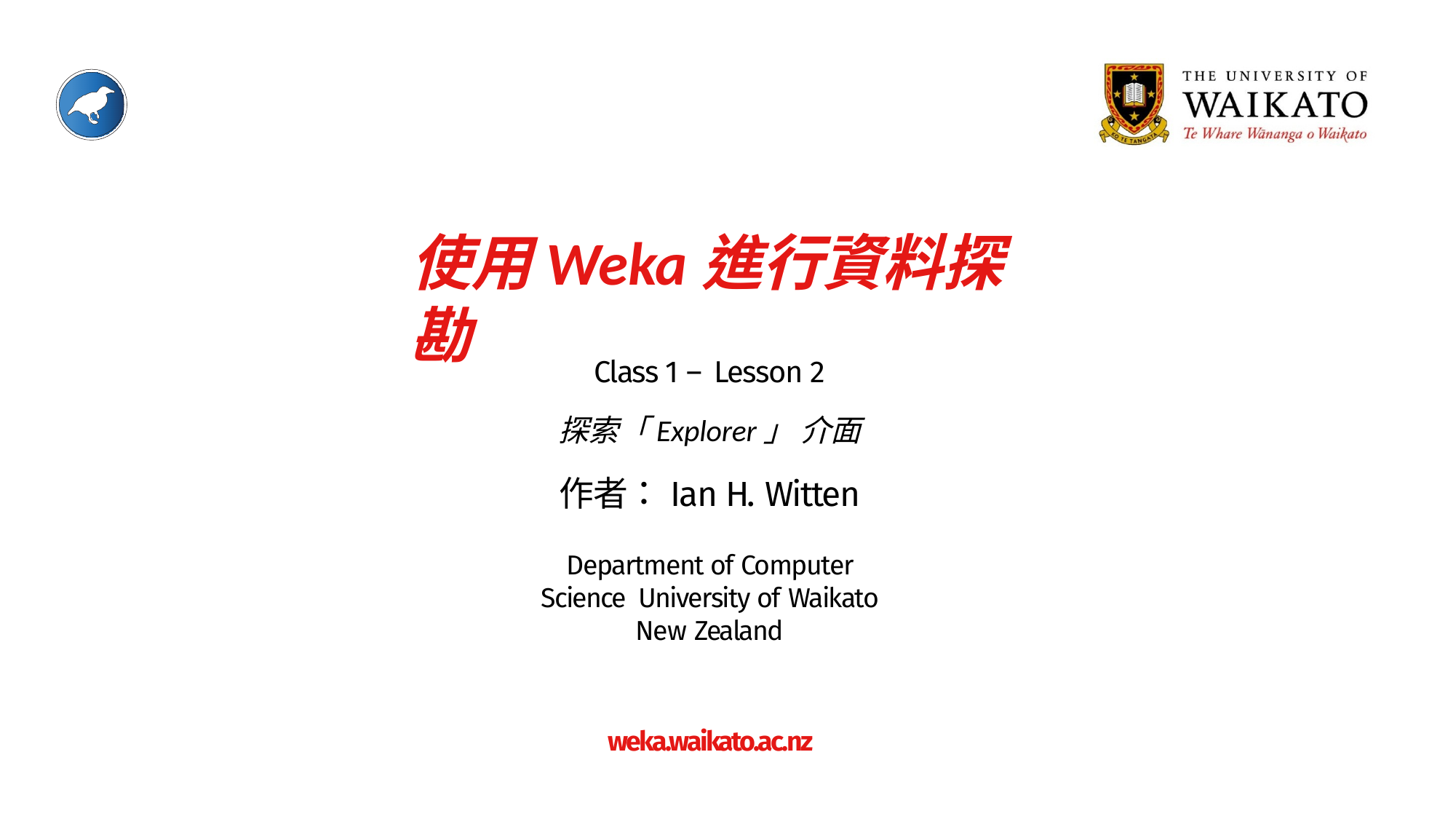

# 使用Weka進行資料探勘
Class 1 – Lesson 2
探索「Explorer」 介面
作者：Ian H. Witten

Department of Computer Science  University of Waikato
New Zealand

weka.waikato.ac.nz